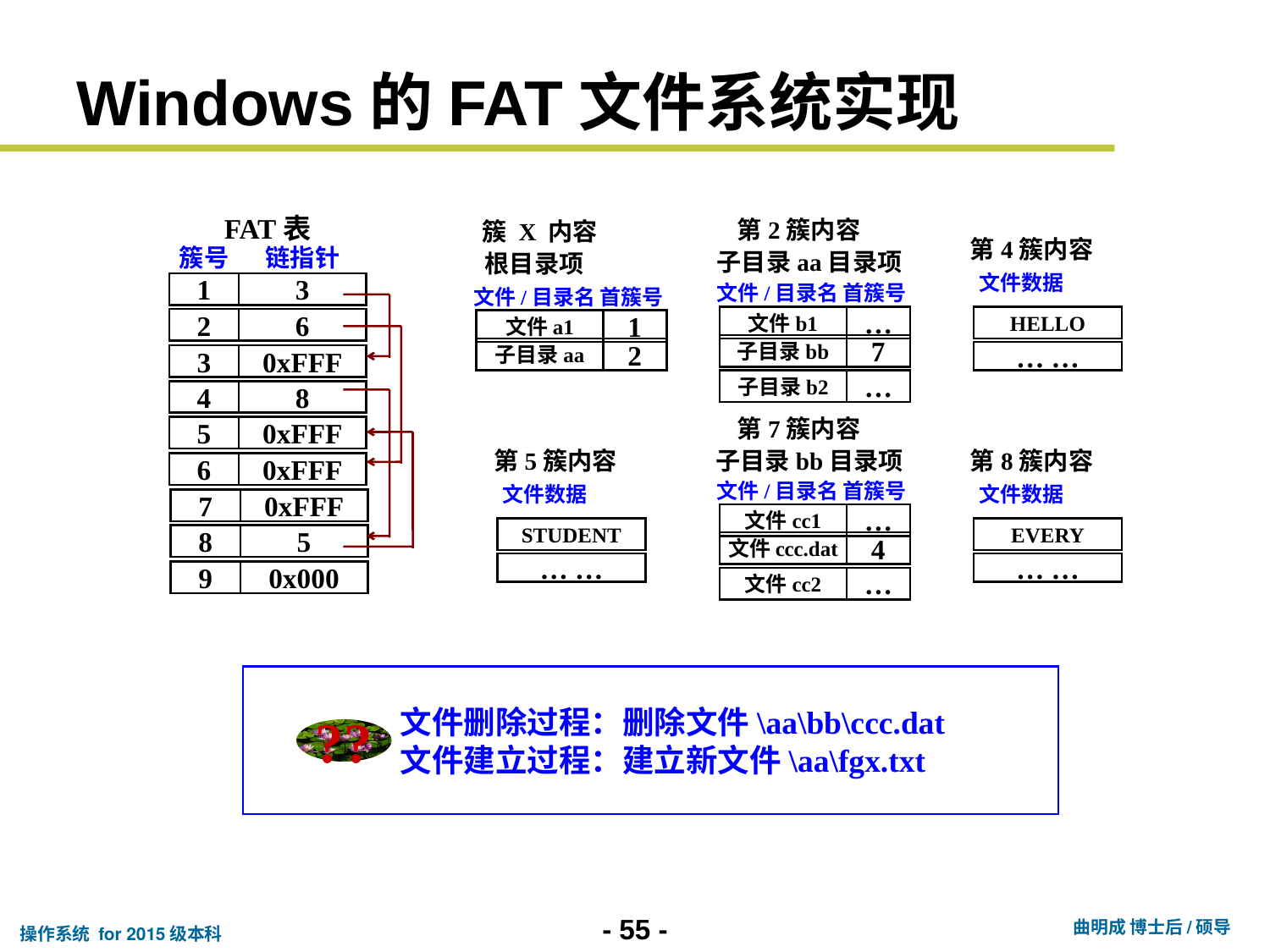

# Windows的FAT文件系统实现
FAT表
簇号
链指针
1
3

2
6

3
0xFFF

4
8

5
0xFFF

6
0xFFF

7
0xFFF
8
5

9
0x000
第2簇内容
子目录aa目录项
文件/目录名
首簇号
文件b1
…
子目录bb
7
子目录b2
…
簇 X 内容
根目录项
文件/目录名
首簇号
文件a1
1
子目录aa
2
第4簇内容
文件数据
HELLO
… …
第7簇内容
子目录bb目录项
文件/目录名
首簇号
文件cc1
…
文件ccc.dat
4
文件cc2
…
第5簇内容
文件数据
STUDENT
… …
第8簇内容
文件数据
EVERY
… …
                   文件删除过程：删除文件\aa\bb\ccc.dat
                   文件建立过程：建立新文件\aa\fgx.txt
??